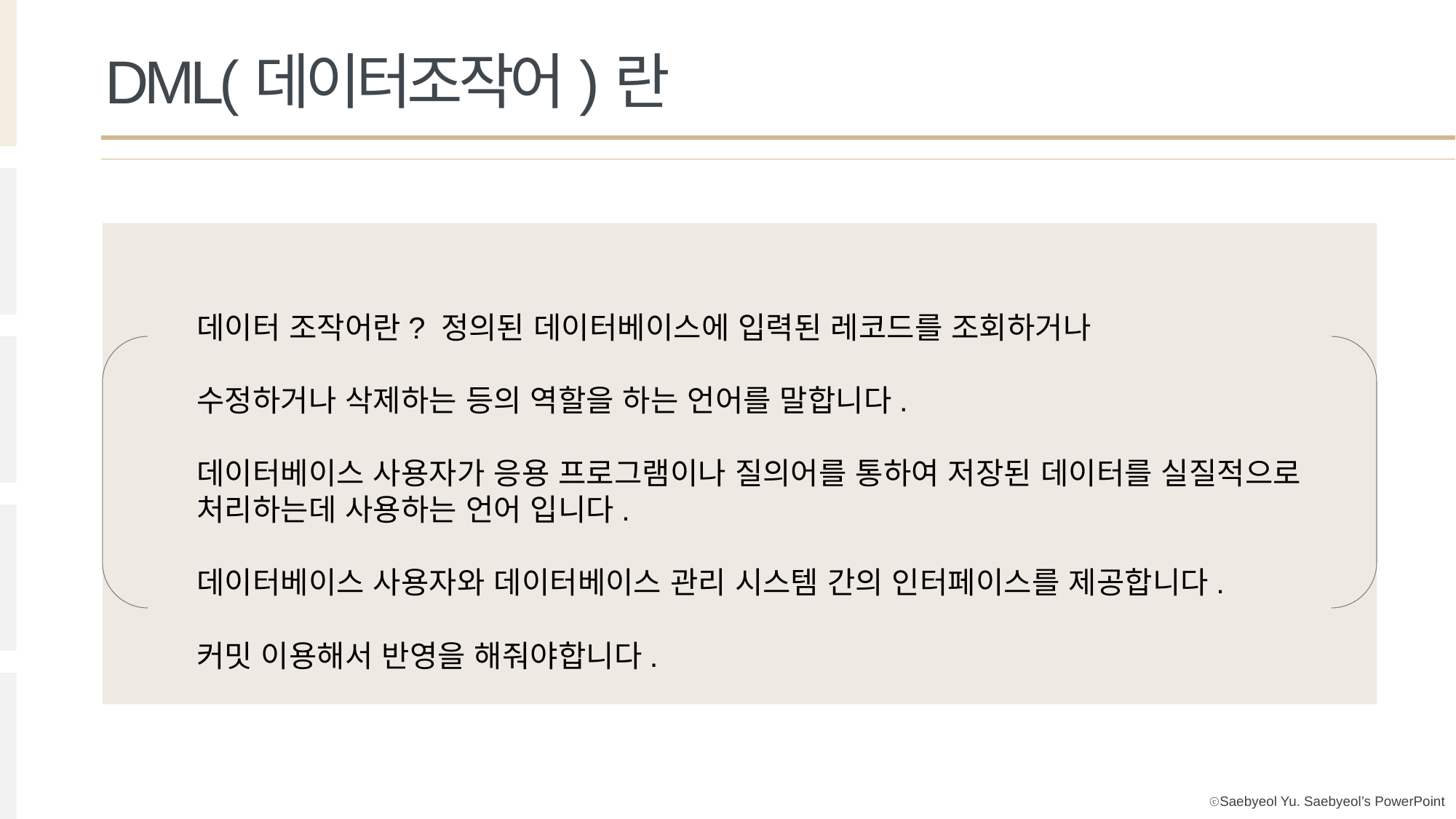

DML(데이터조작어)란

데이터 조작어란? 정의된 데이터베이스에 입력된 레코드를 조회하거나

수정하거나 삭제하는 등의 역할을 하는 언어를 말합니다.

데이터베이스 사용자가 응용 프로그램이나 질의어를 통하여 저장된 데이터를 실질적으로
처리하는데 사용하는 언어 입니다.
데이터베이스 사용자와 데이터베이스 관리 시스템 간의 인터페이스를 제공합니다.

커밋 이용해서 반영을 해줘야합니다.